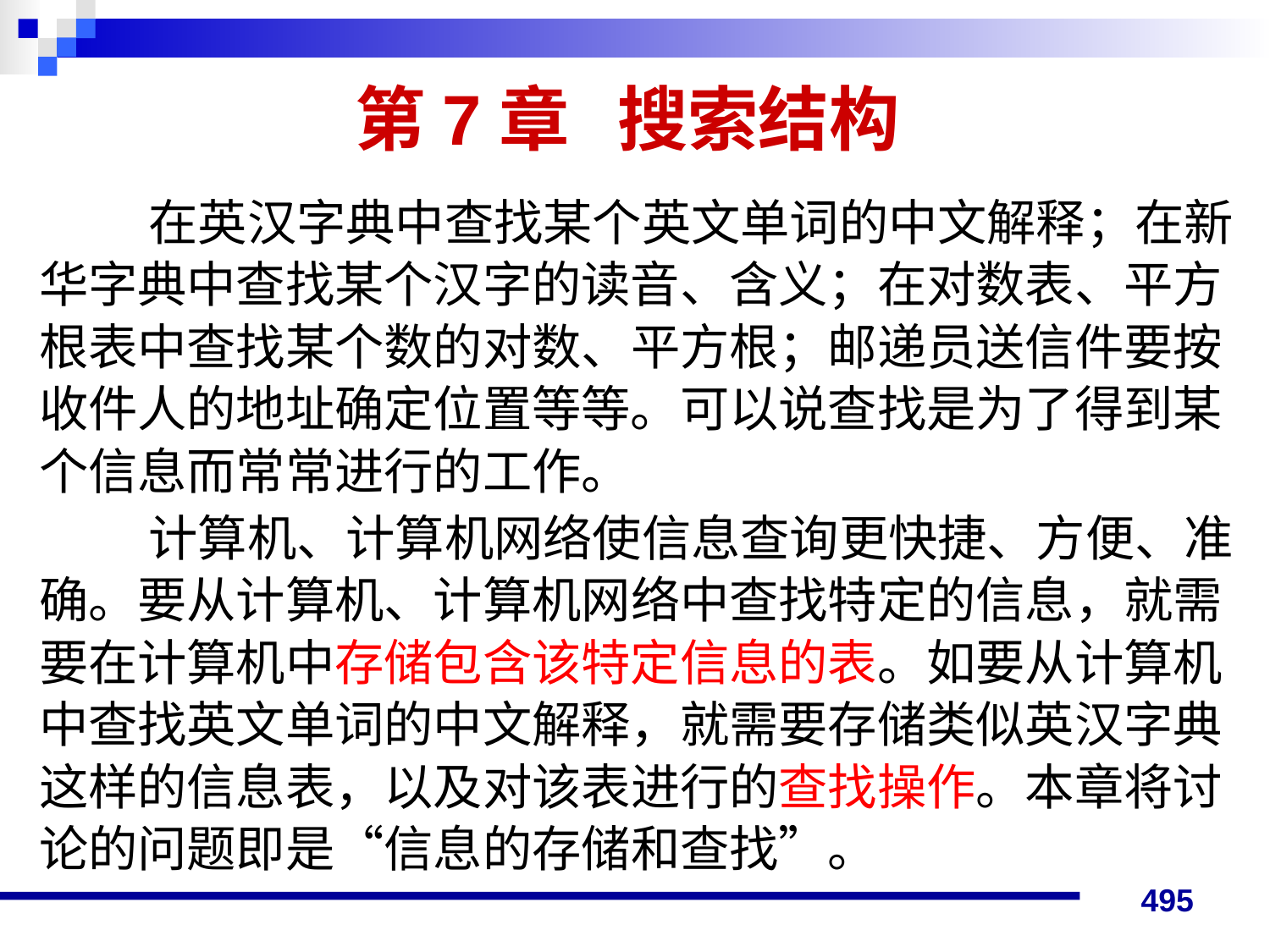

# 第7章   搜索结构
在英汉字典中查找某个英文单词的中文解释；在新华字典中查找某个汉字的读音、含义；在对数表、平方根表中查找某个数的对数、平方根；邮递员送信件要按收件人的地址确定位置等等。可以说查找是为了得到某个信息而常常进行的工作。
计算机、计算机网络使信息查询更快捷、方便、准确。要从计算机、计算机网络中查找特定的信息，就需要在计算机中存储包含该特定信息的表。如要从计算机中查找英文单词的中文解释，就需要存储类似英汉字典这样的信息表，以及对该表进行的查找操作。本章将讨论的问题即是“信息的存储和查找”。
495